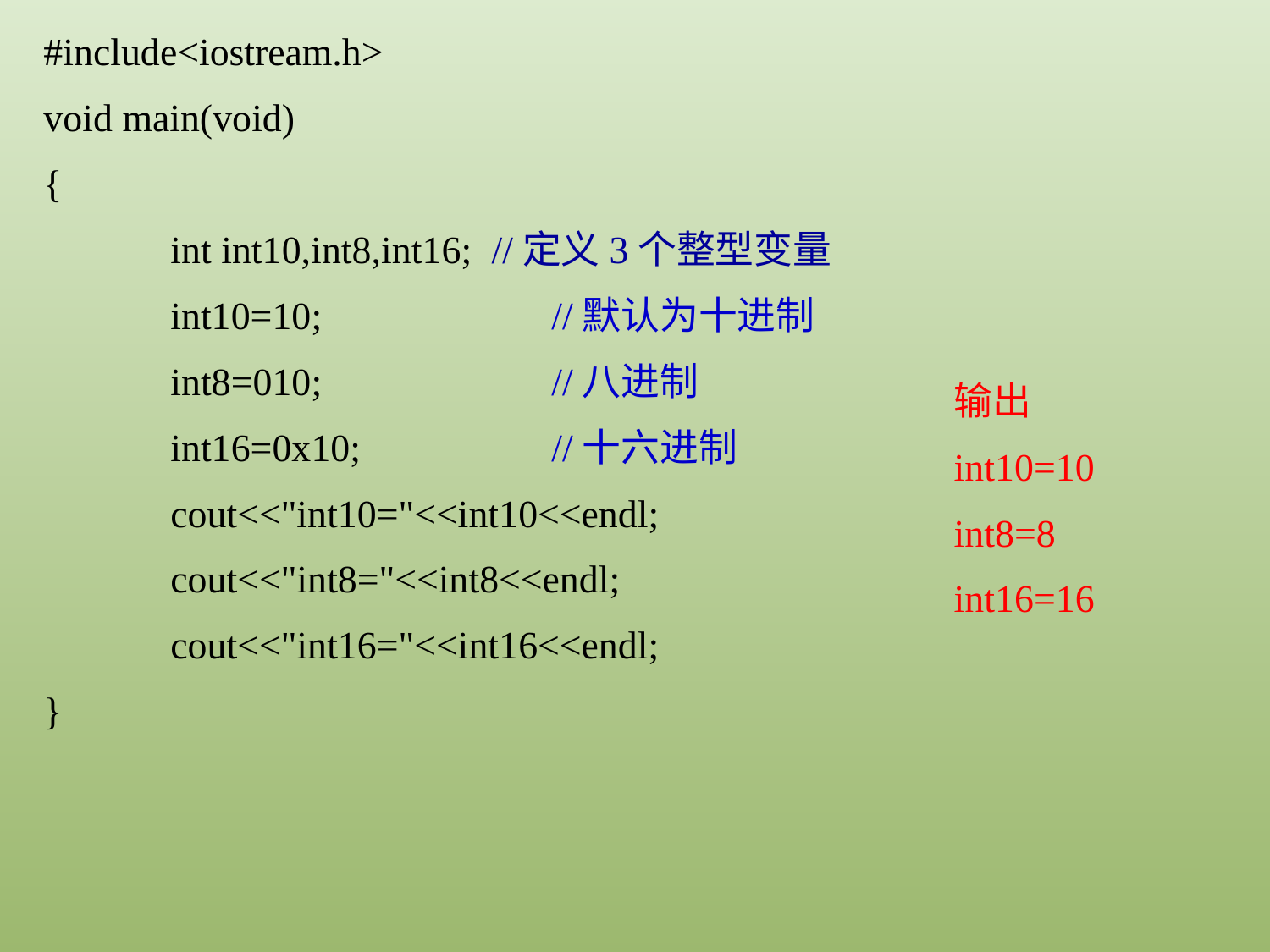

#include<iostream.h>
void main(void)
{
	int int10,int8,int16;  //定义3个整型变量
	int10=10;		//默认为十进制
	int8=010;		//八进制
	int16=0x10;		//十六进制
	cout<<"int10="<<int10<<endl;
	cout<<"int8="<<int8<<endl;
	cout<<"int16="<<int16<<endl;
}
输出
int10=10
int8=8
int16=16
28